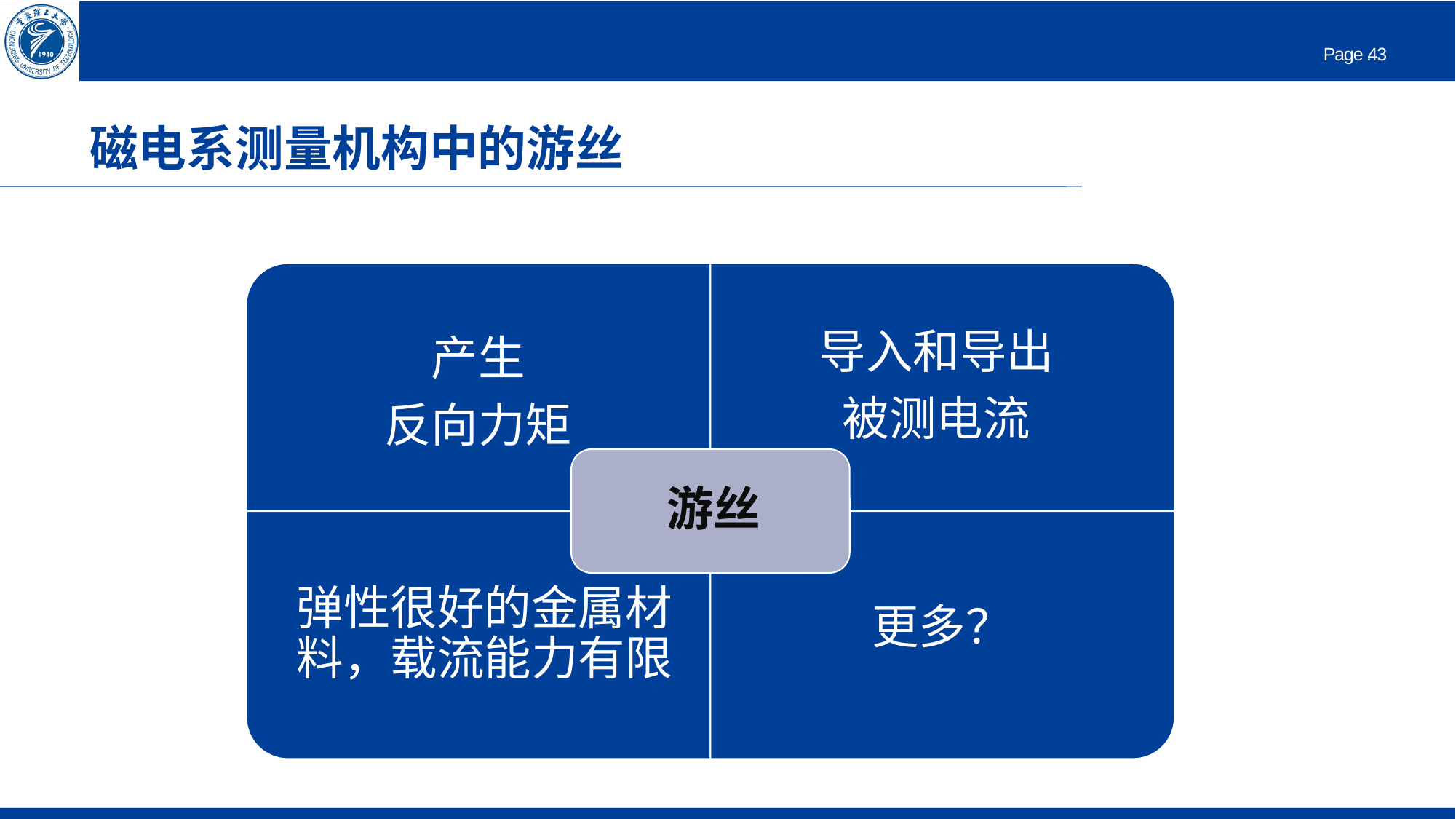

# 磁电系测量机构中的游丝
产生
反向力矩
导入和导出
被测电流
弹性很好的金属材料，载流能力有限
更多？
游丝